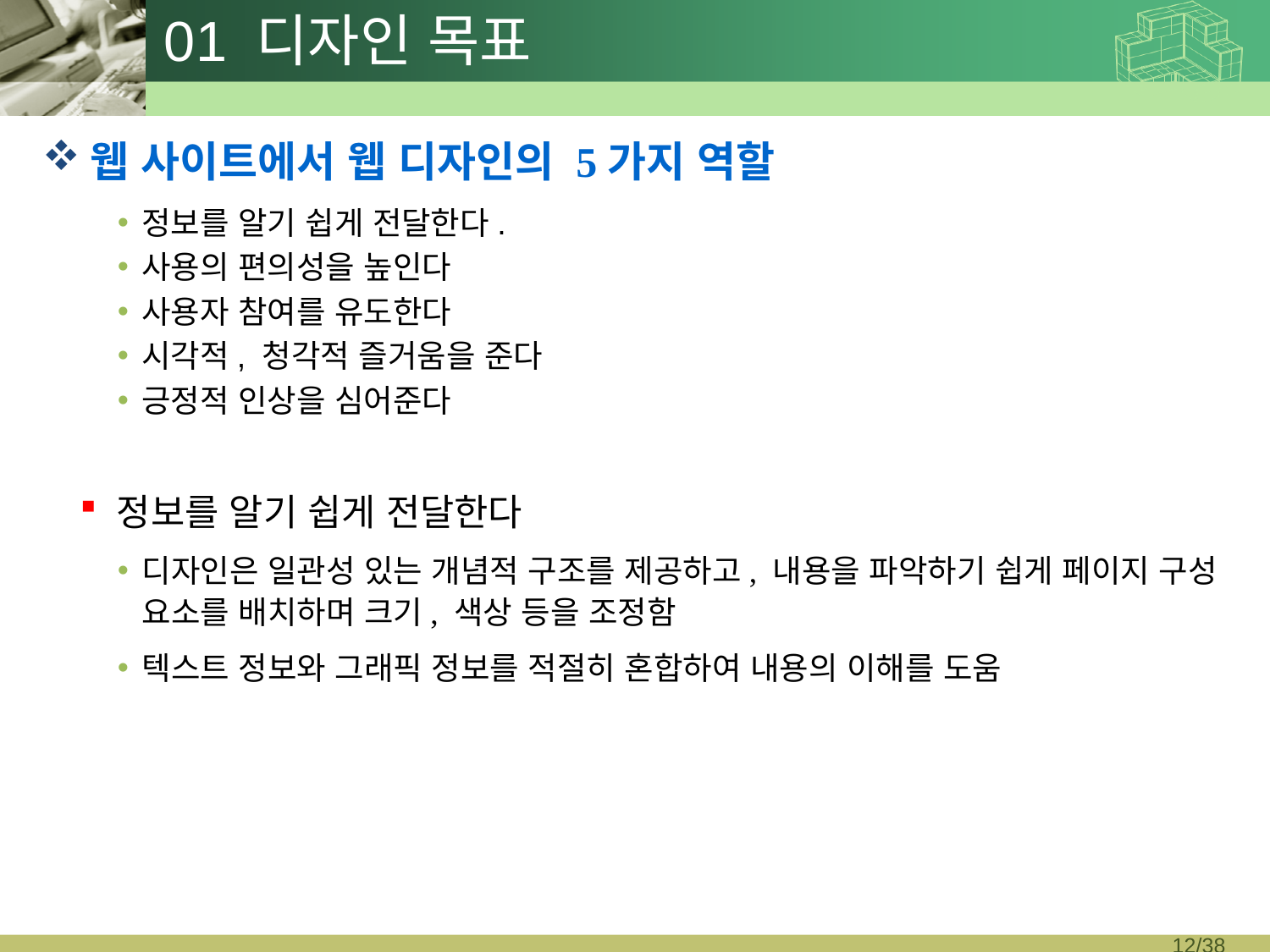

# 01 디자인 목표
웹 사이트에서 웹 디자인의 5가지 역할
정보를 알기 쉽게 전달한다.
사용의 편의성을 높인다
사용자 참여를 유도한다
시각적, 청각적 즐거움을 준다
긍정적 인상을 심어준다

정보를 알기 쉽게 전달한다
디자인은 일관성 있는 개념적 구조를 제공하고, 내용을 파악하기 쉽게 페이지 구성 요소를 배치하며 크기, 색상 등을 조정함
텍스트 정보와 그래픽 정보를 적절히 혼합하여 내용의 이해를 도움